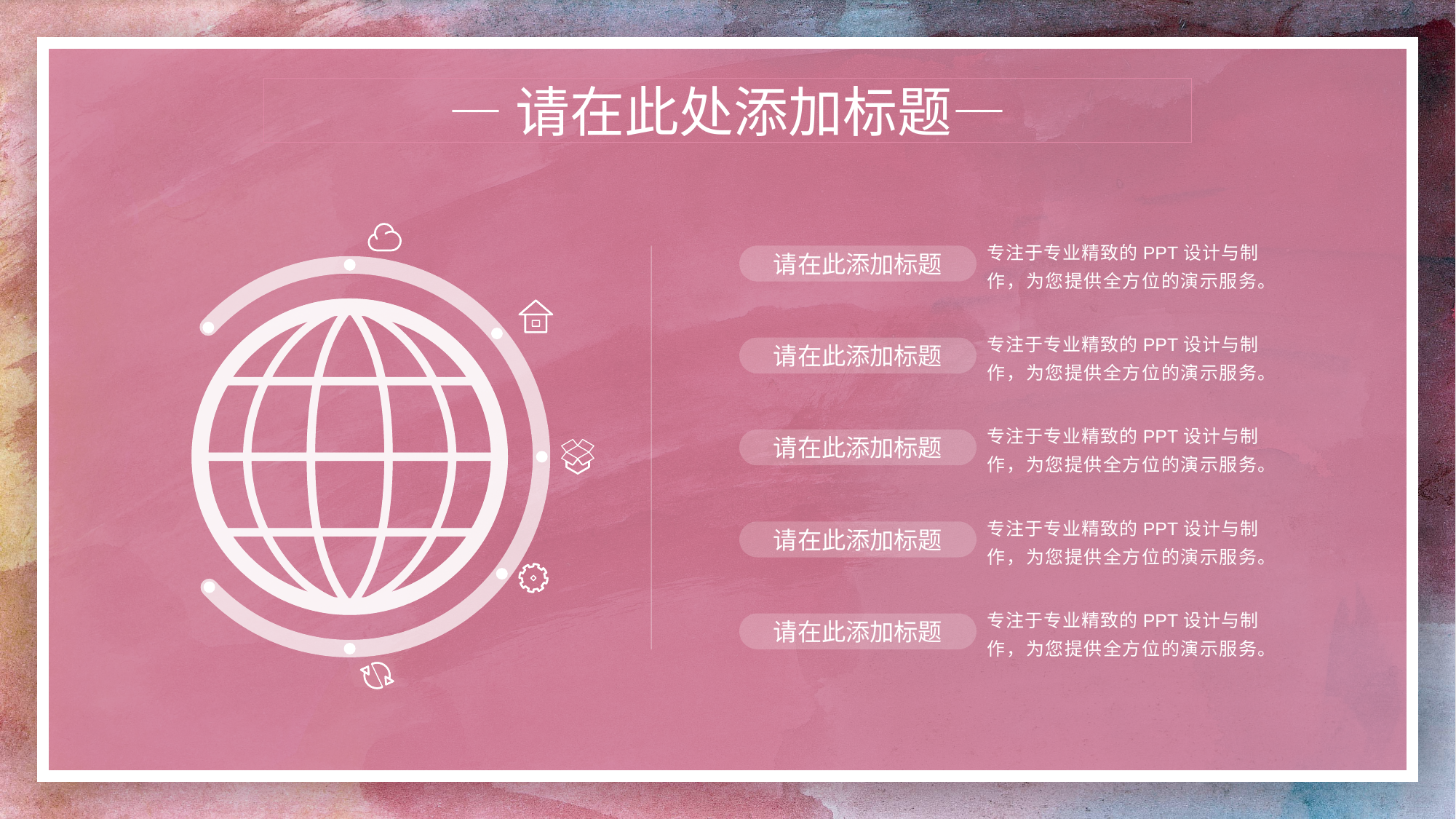

—请在此处添加标题—

专注于专业精致的PPT设计与制作，为您提供全方位的演示服务。
请在此添加标题
专注于专业精致的PPT设计与制作，为您提供全方位的演示服务。
请在此添加标题
专注于专业精致的PPT设计与制作，为您提供全方位的演示服务。
请在此添加标题
专注于专业精致的PPT设计与制作，为您提供全方位的演示服务。
请在此添加标题
专注于专业精致的PPT设计与制作，为您提供全方位的演示服务。
请在此添加标题